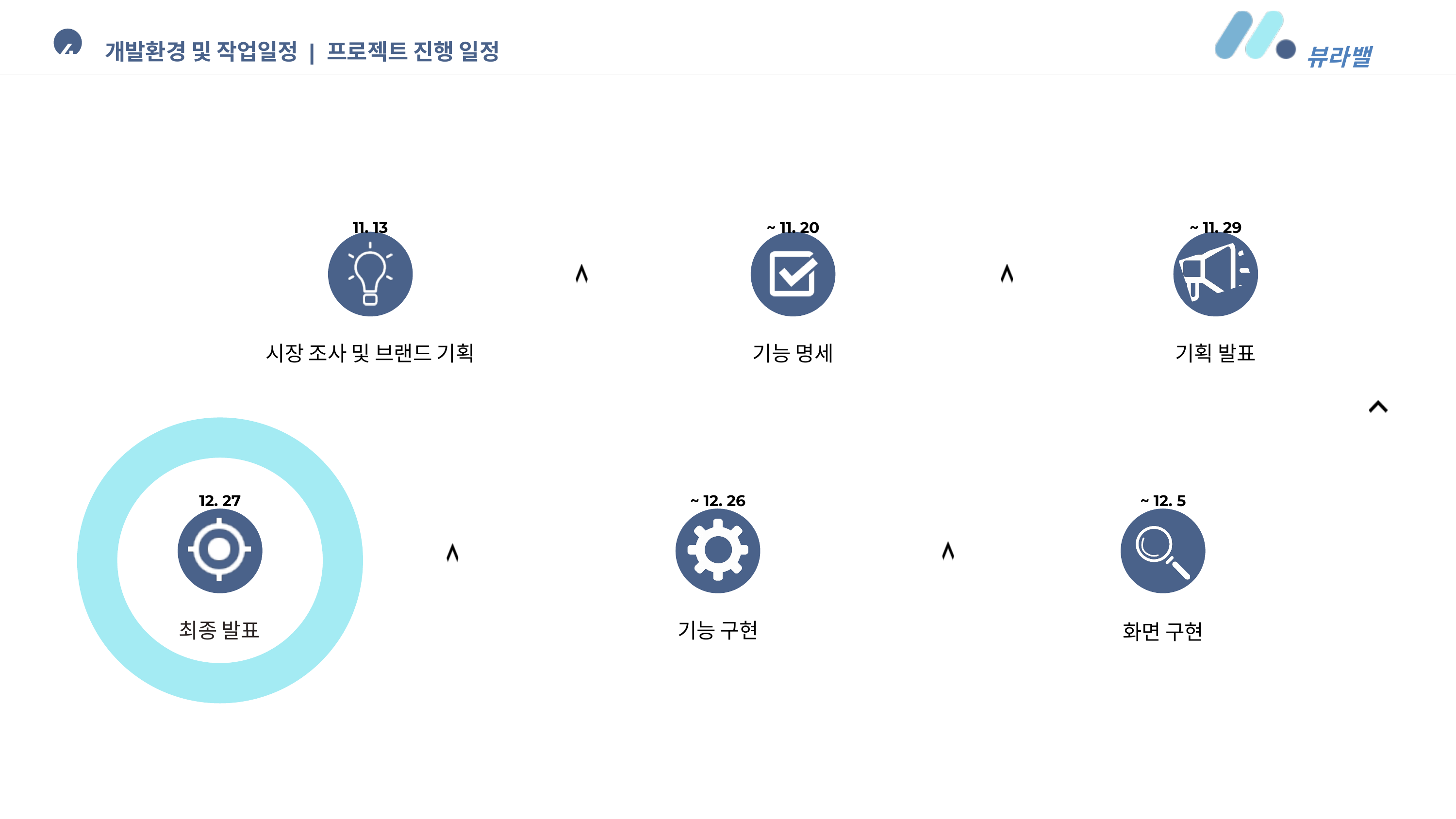

4
개발환경 및 작업일정 | 프로젝트 진행 일정

뷰라밸
11. 13
~ 11. 20
~ 11. 29

시장 조사 및 브랜드 기획
기능 명세
기획 발표

12. 27
~ 12. 26
~ 12. 5

최종 발표
기능 구현
화면 구현